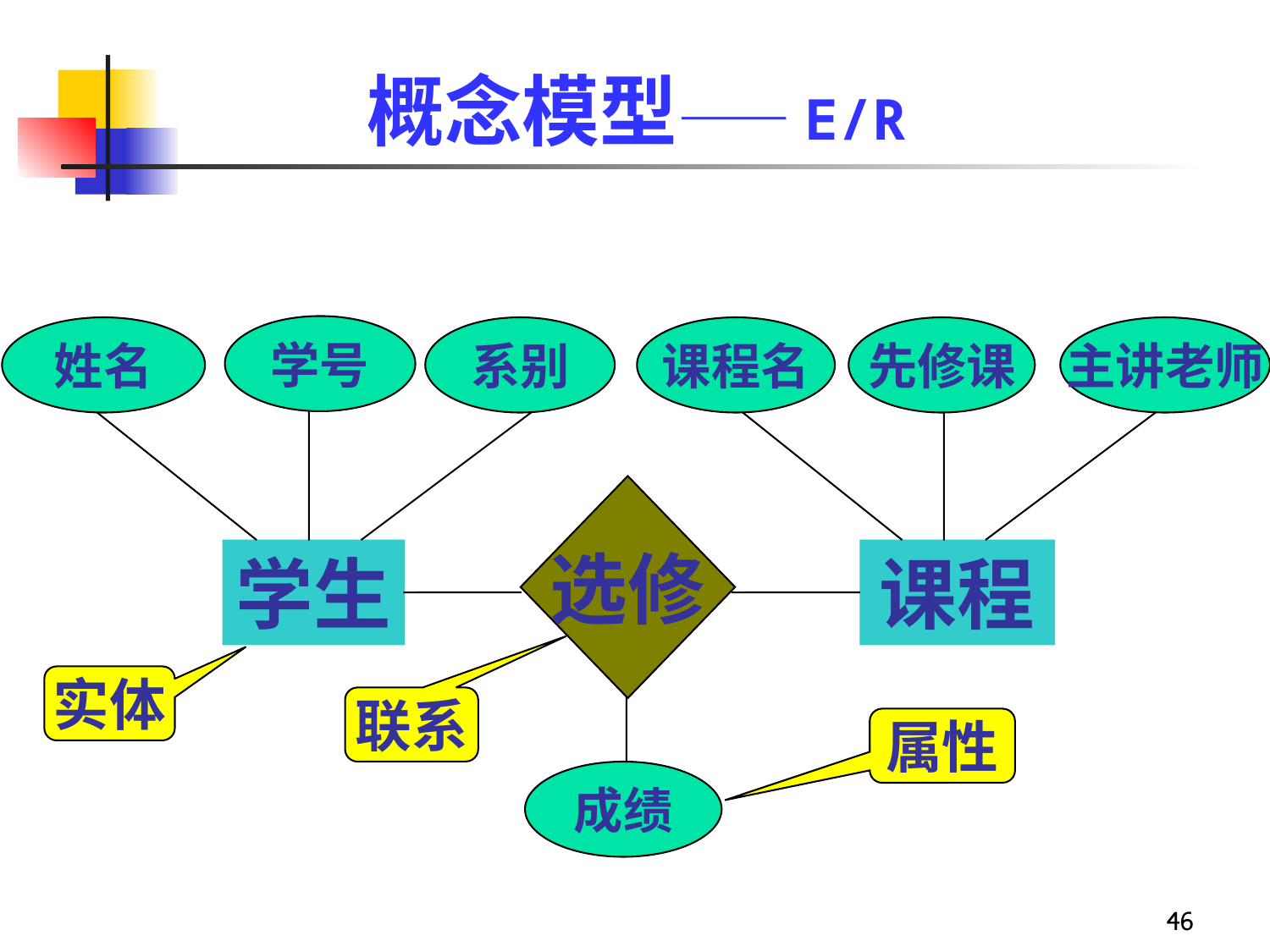

# 概念模型——E/R
学号
姓名
系别
课程名
先修课
主讲老师

选修
学生
课程

实体
联系

属性
成绩
46